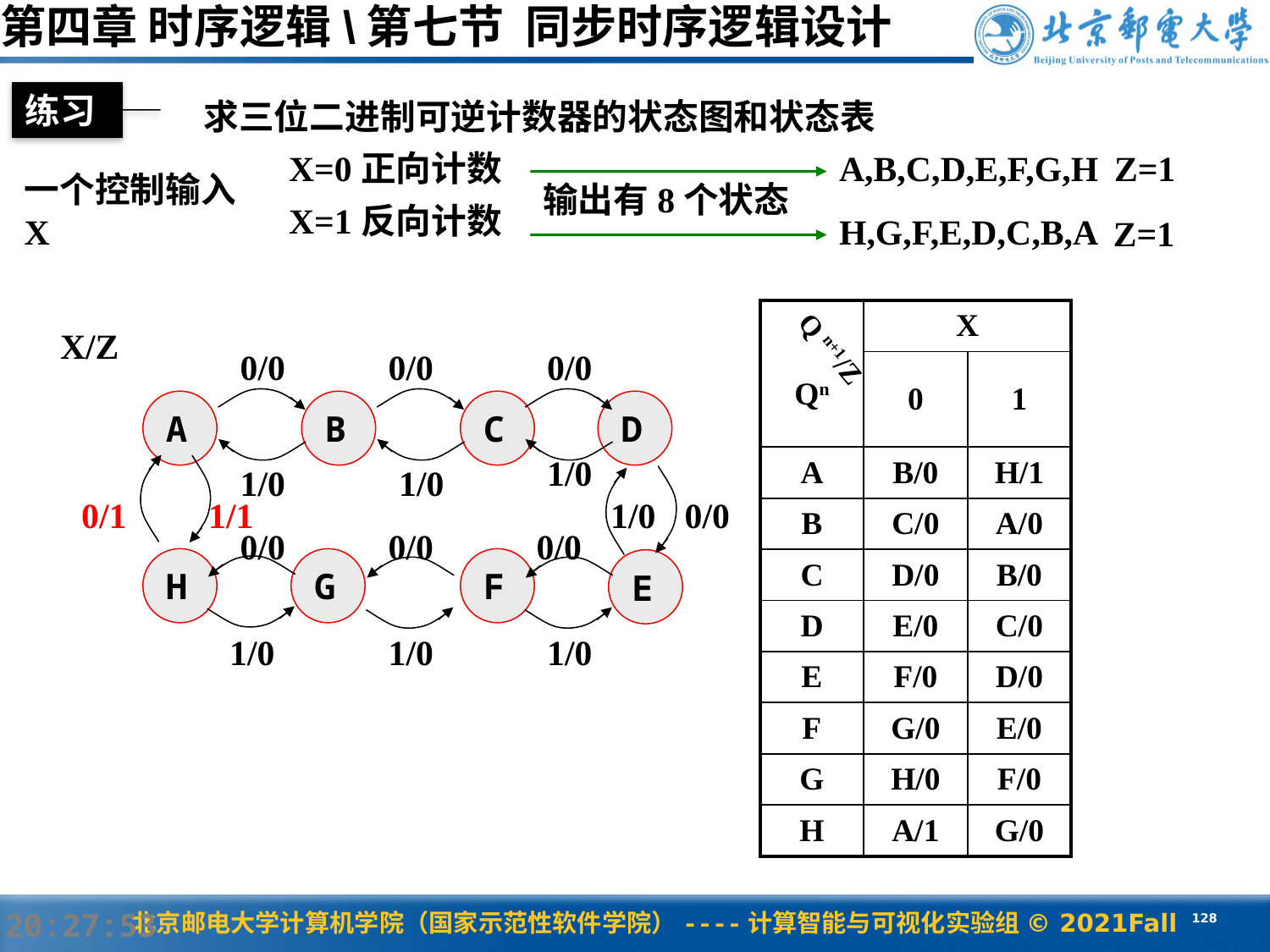

第四章 时序逻辑\第七节  同步时序逻辑设计
练习

求三位二进制可逆计数器的状态图和状态表
X=0正向计数
A,B,C,D,E,F,G,H
Z=1
一个控制输入X
输出有8个状态

X=1反向计数
H,G,F,E,D,C,B,A
Z=1

| Qn | X |  |
| --- | --- | --- |
|  | 0 | 1 |
| A | B/0 | H/1 |
| B | C/0 | A/0 |
| C | D/0 | B/0 |
| D | E/0 | C/0 |
| E | F/0 | D/0 |
| F | G/0 | E/0 |
| G | H/0 | F/0 |
| H | A/1 | G/0 |
X/Z
Q n+1/Z
0/0
0/0
0/0
0/1
0/0
0/0
0/0
0/0

A
B
C
D
H
G
F
E

1/0
1/0
1/0
1/1
1/0
1/0
1/0
1/0